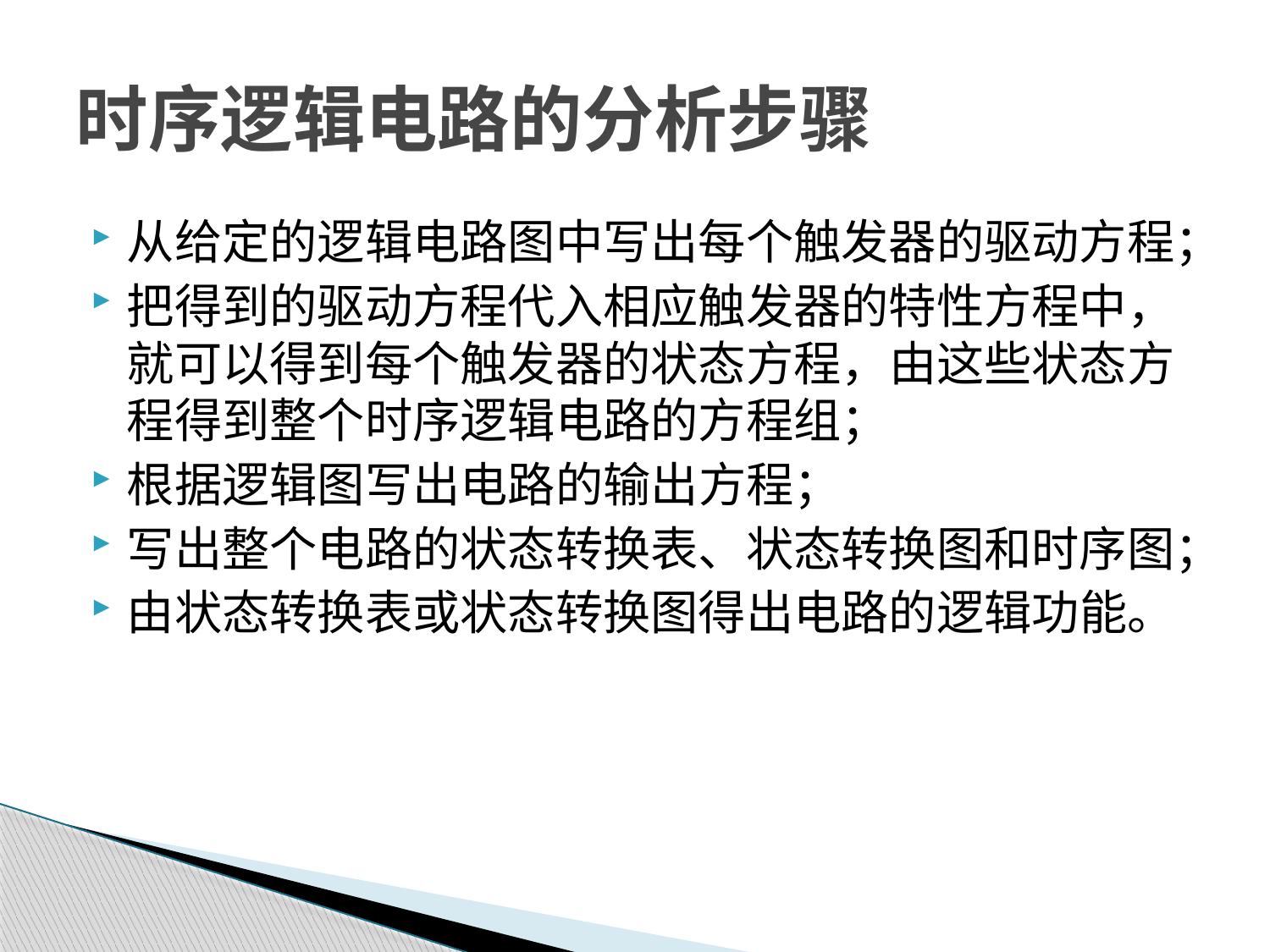

# 时序逻辑电路的分析步骤
从给定的逻辑电路图中写出每个触发器的驱动方程；
把得到的驱动方程代入相应触发器的特性方程中，就可以得到每个触发器的状态方程，由这些状态方程得到整个时序逻辑电路的方程组；
根据逻辑图写出电路的输出方程；
写出整个电路的状态转换表、状态转换图和时序图；
由状态转换表或状态转换图得出电路的逻辑功能。